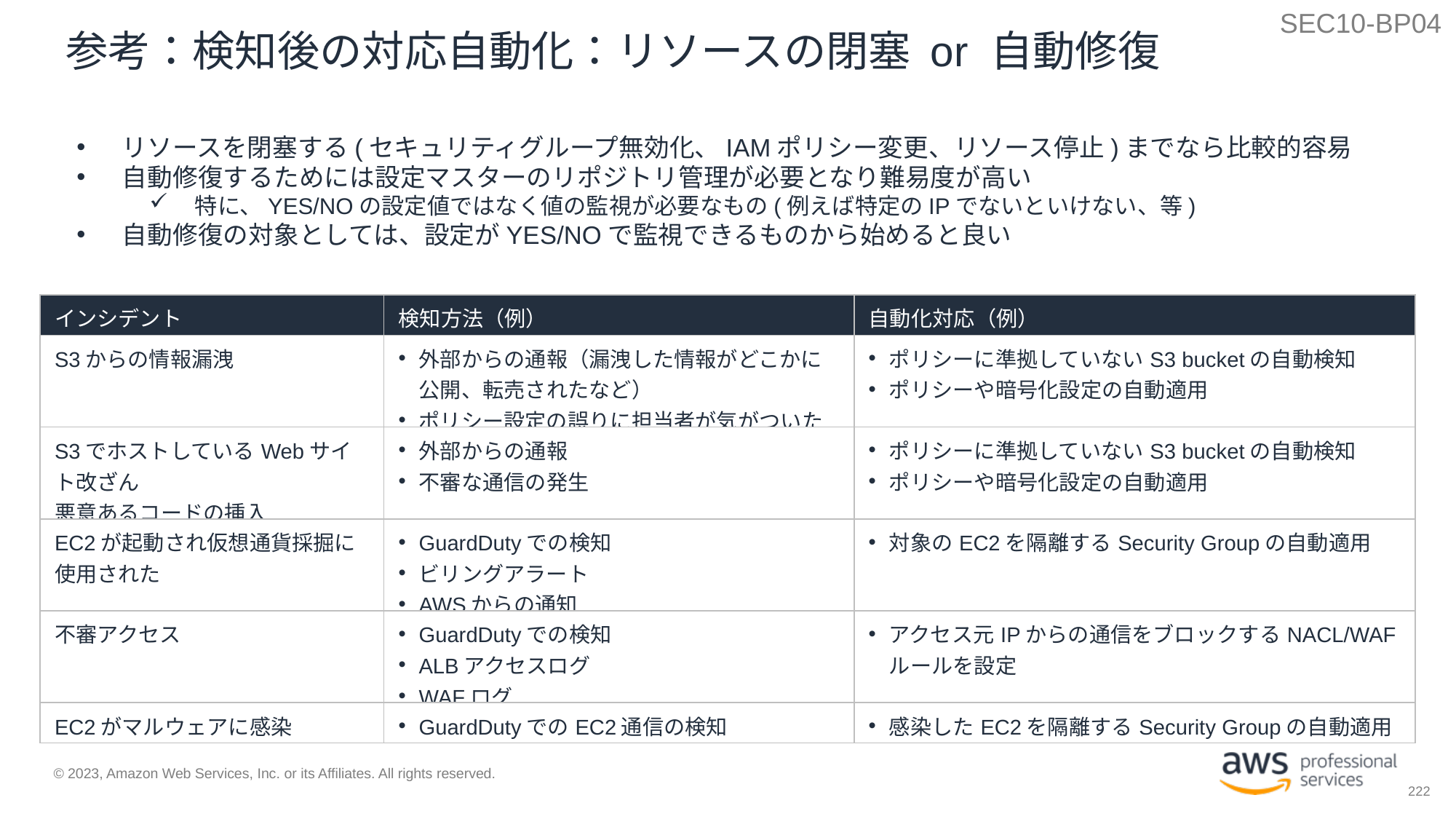

SEC10-BP04
# 参考：検知後の対応自動化：リソースの閉塞 or 自動修復
リソースを閉塞する(セキュリティグループ無効化、IAMポリシー変更、リソース停止)までなら比較的容易
自動修復するためには設定マスターのリポジトリ管理が必要となり難易度が高い
特に、YES/NOの設定値ではなく値の監視が必要なもの(例えば特定のIPでないといけない、等)
自動修復の対象としては、設定がYES/NOで監視できるものから始めると良い
| インシデント | 検知方法（例） | 自動化対応（例） |
| --- | --- | --- |
| S3からの情報漏洩 | 外部からの通報（漏洩した情報がどこかに公開、転売されたなど） ポリシー設定の誤りに担当者が気がついた | ポリシーに準拠していないS3 bucketの自動検知 ポリシーや暗号化設定の自動適用 |
| S3でホストしているWebサイト改ざん 悪意あるコードの挿入 | 外部からの通報 不審な通信の発生 | ポリシーに準拠していないS3 bucketの自動検知 ポリシーや暗号化設定の自動適用 |
| EC2が起動され仮想通貨採掘に使用された | GuardDutyでの検知 ビリングアラート AWSからの通知 | 対象のEC2を隔離するSecurity Groupの自動適用 |
| 不審アクセス | GuardDutyでの検知 ALBアクセスログ WAFログ | アクセス元IPからの通信をブロックするNACL/WAFルールを設定 |
| EC2がマルウェアに感染 | GuardDutyでのEC2通信の検知 | 感染したEC2を隔離するSecurity Groupの自動適用 |